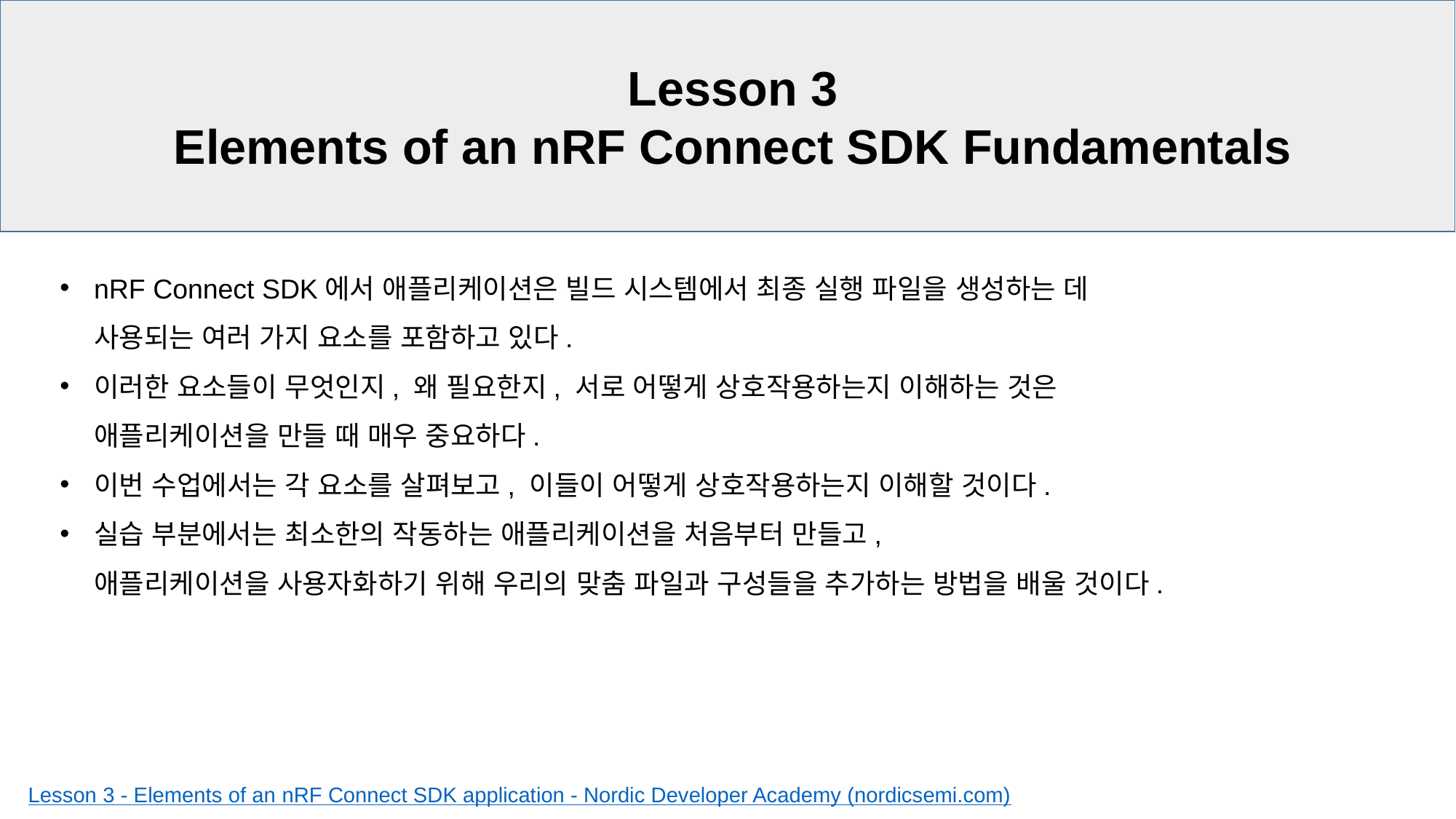

Lesson 3
Elements of an nRF Connect SDK Fundamentals
nRF Connect SDK에서 애플리케이션은 빌드 시스템에서 최종 실행 파일을 생성하는 데
사용되는 여러 가지 요소를 포함하고 있다.
이러한 요소들이 무엇인지, 왜 필요한지, 서로 어떻게 상호작용하는지 이해하는 것은
애플리케이션을 만들 때 매우 중요하다.
이번 수업에서는 각 요소를 살펴보고, 이들이 어떻게 상호작용하는지 이해할 것이다.
실습 부분에서는 최소한의 작동하는 애플리케이션을 처음부터 만들고,
애플리케이션을 사용자화하기 위해 우리의 맞춤 파일과 구성들을 추가하는 방법을 배울 것이다.
Lesson 3 - Elements of an nRF Connect SDK application - Nordic Developer Academy (nordicsemi.com)